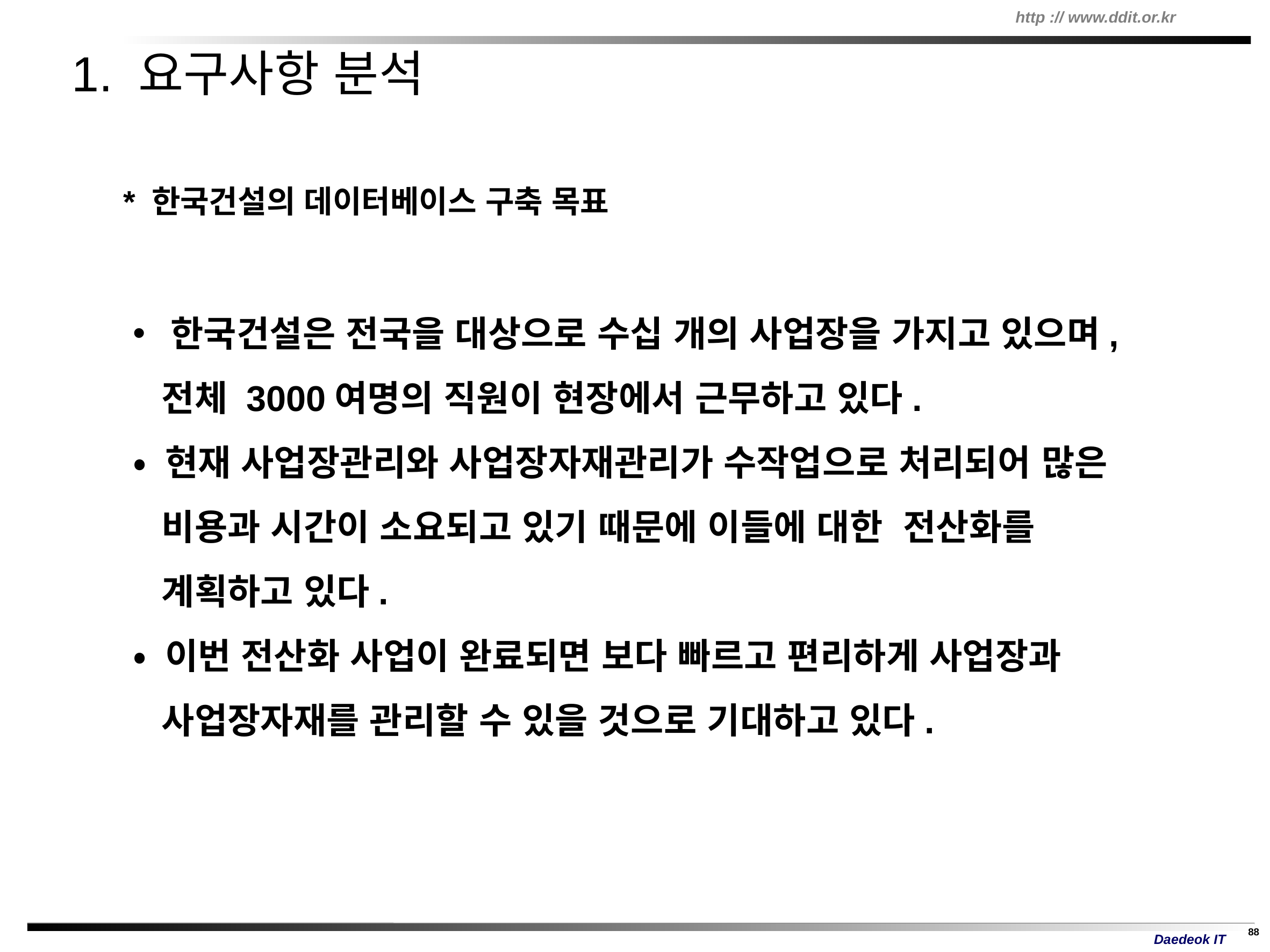

# 1. 요구사항 분석
* 한국건설의 데이터베이스 구축 목표
 한국건설은 전국을 대상으로 수십 개의 사업장을 가지고 있으며,
  전체 3000여명의 직원이 현장에서 근무하고 있다.
• 현재 사업장관리와 사업장자재관리가 수작업으로 처리되어 많은
  비용과 시간이 소요되고 있기 때문에 이들에 대한  전산화를
  계획하고 있다.
• 이번 전산화 사업이 완료되면 보다 빠르고 편리하게 사업장과
  사업장자재를 관리할 수 있을 것으로 기대하고 있다.